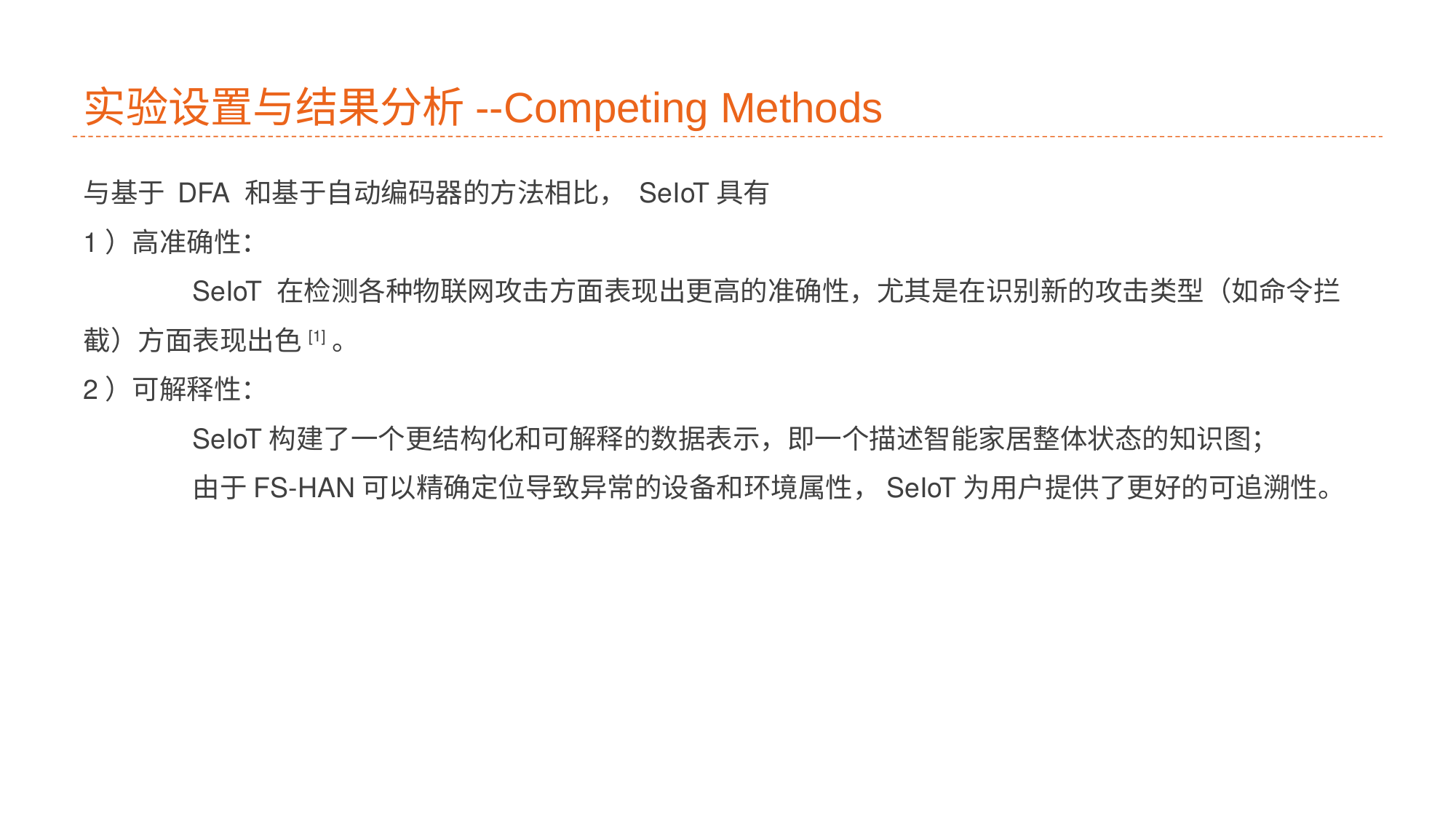

# 实验设置与结果分析--Competing Methods
与基于 DFA 和基于自动编码器的方法相比， SeIoT具有
1）高准确性：
	SeIoT 在检测各种物联网攻击方面表现出更高的准确性，尤其是在识别新的攻击类型（如命令拦截）方面表现出色[1]。
2）可解释性：
	SeIoT构建了一个更结构化和可解释的数据表示，即一个描述智能家居整体状态的知识图；
	由于FS-HAN可以精确定位导致异常的设备和环境属性，SeIoT为用户提供了更好的可追溯性。